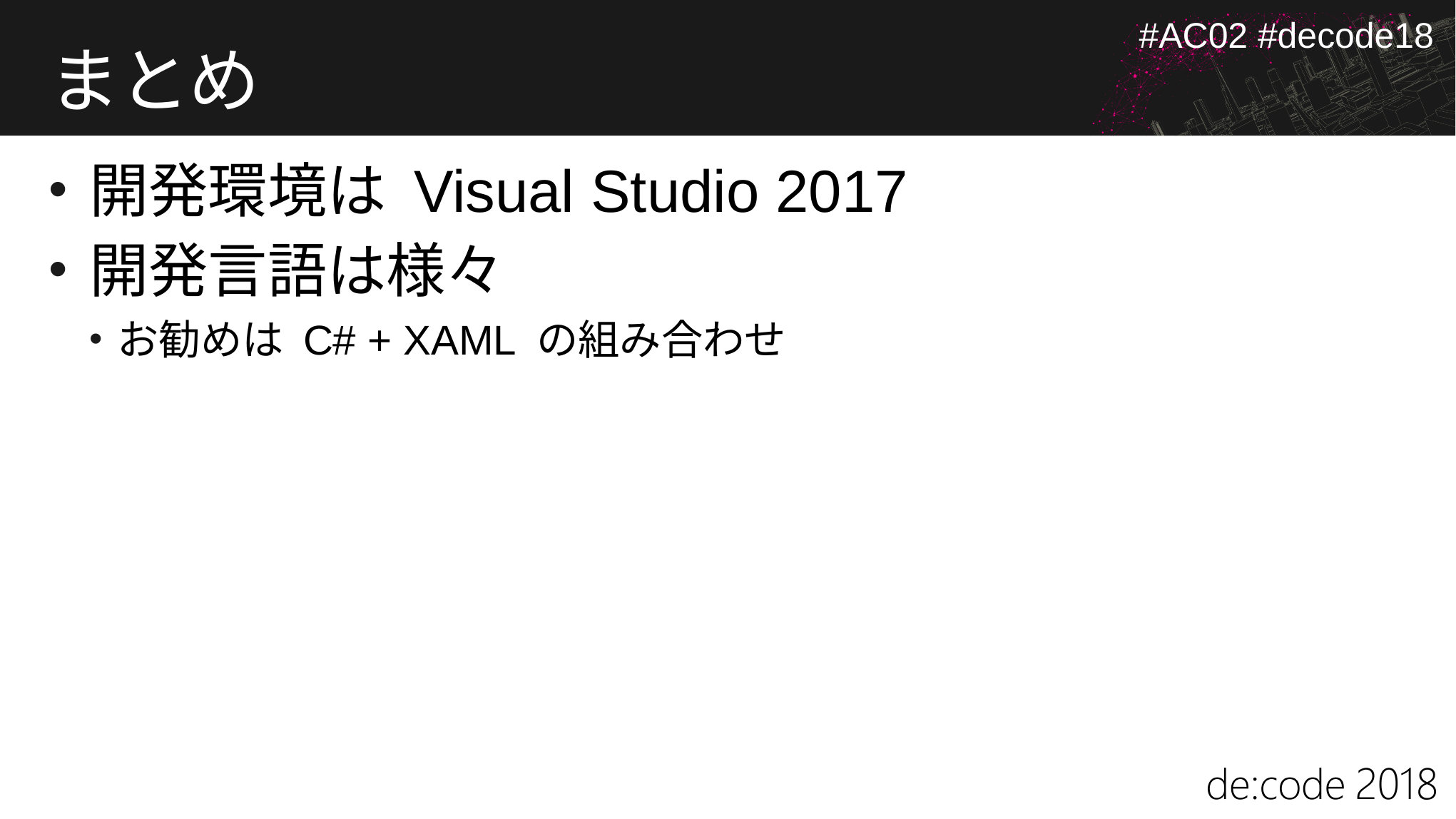

# まとめ
開発環境は Visual Studio 2017
開発言語は様々
お勧めは C# + XAML の組み合わせ